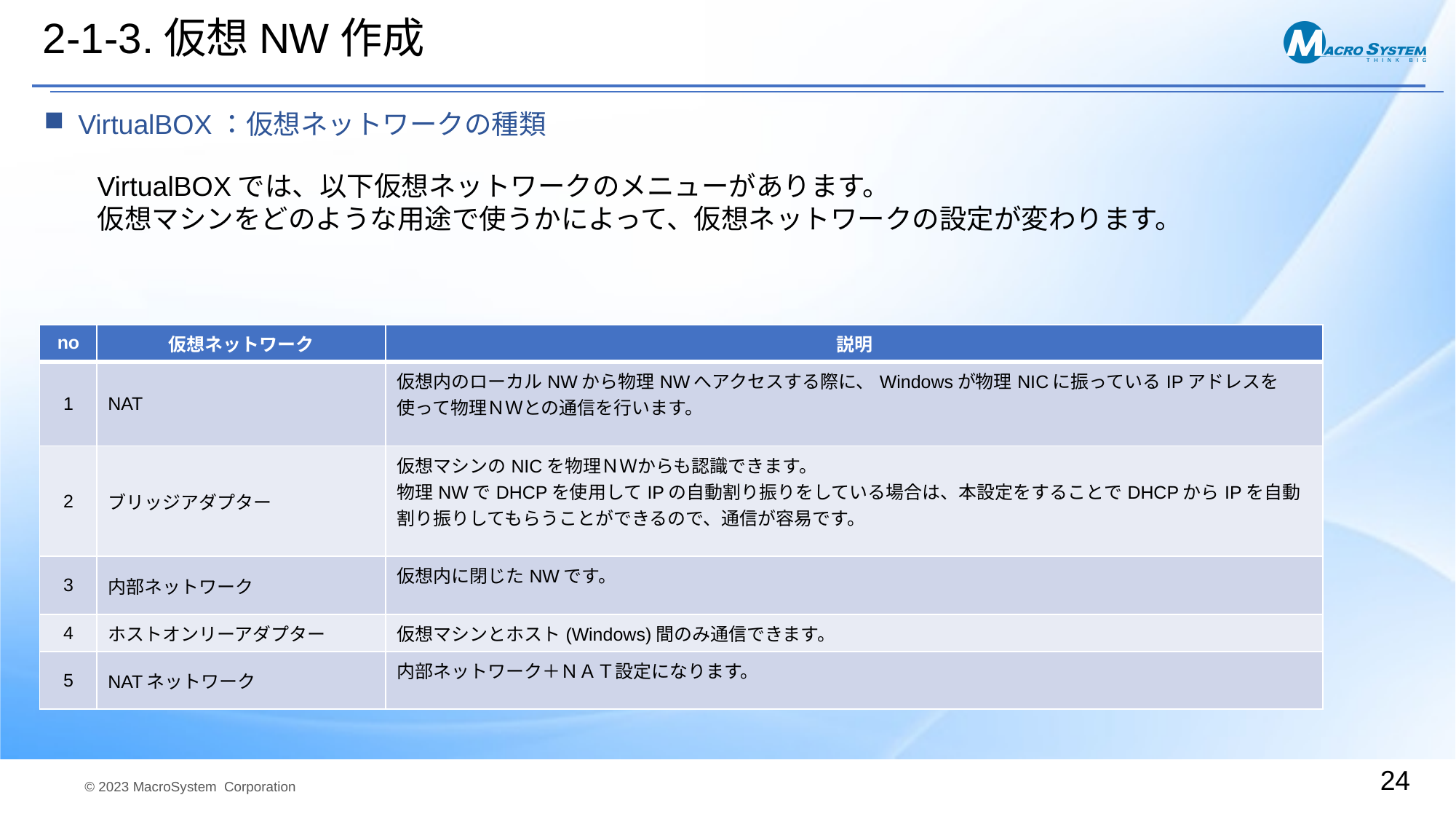

# 2-1-3.仮想NW作成
VirtualBOX：仮想ネットワークの種類
VirtualBOXでは、以下仮想ネットワークのメニューがあります。
仮想マシンをどのような用途で使うかによって、仮想ネットワークの設定が変わります。
| no | 仮想ネットワーク | 説明 |
| --- | --- | --- |
| 1 | NAT | 仮想内のローカルNWから物理NWへアクセスする際に、Windowsが物理NICに振っているIPアドレスを使って物理ＮＷとの通信を行います。 |
| 2 | ブリッジアダプター | 仮想マシンのNICを物理ＮＷからも認識できます。 物理NWでDHCPを使用してIPの自動割り振りをしている場合は、本設定をすることでDHCPからIPを自動割り振りしてもらうことができるので、通信が容易です。 |
| 3 | 内部ネットワーク | 仮想内に閉じたNWです。 |
| 4 | ホストオンリーアダプター | 仮想マシンとホスト(Windows)間のみ通信できます。 |
| 5 | NATネットワーク | 内部ネットワーク＋ＮＡＴ設定になります。 |